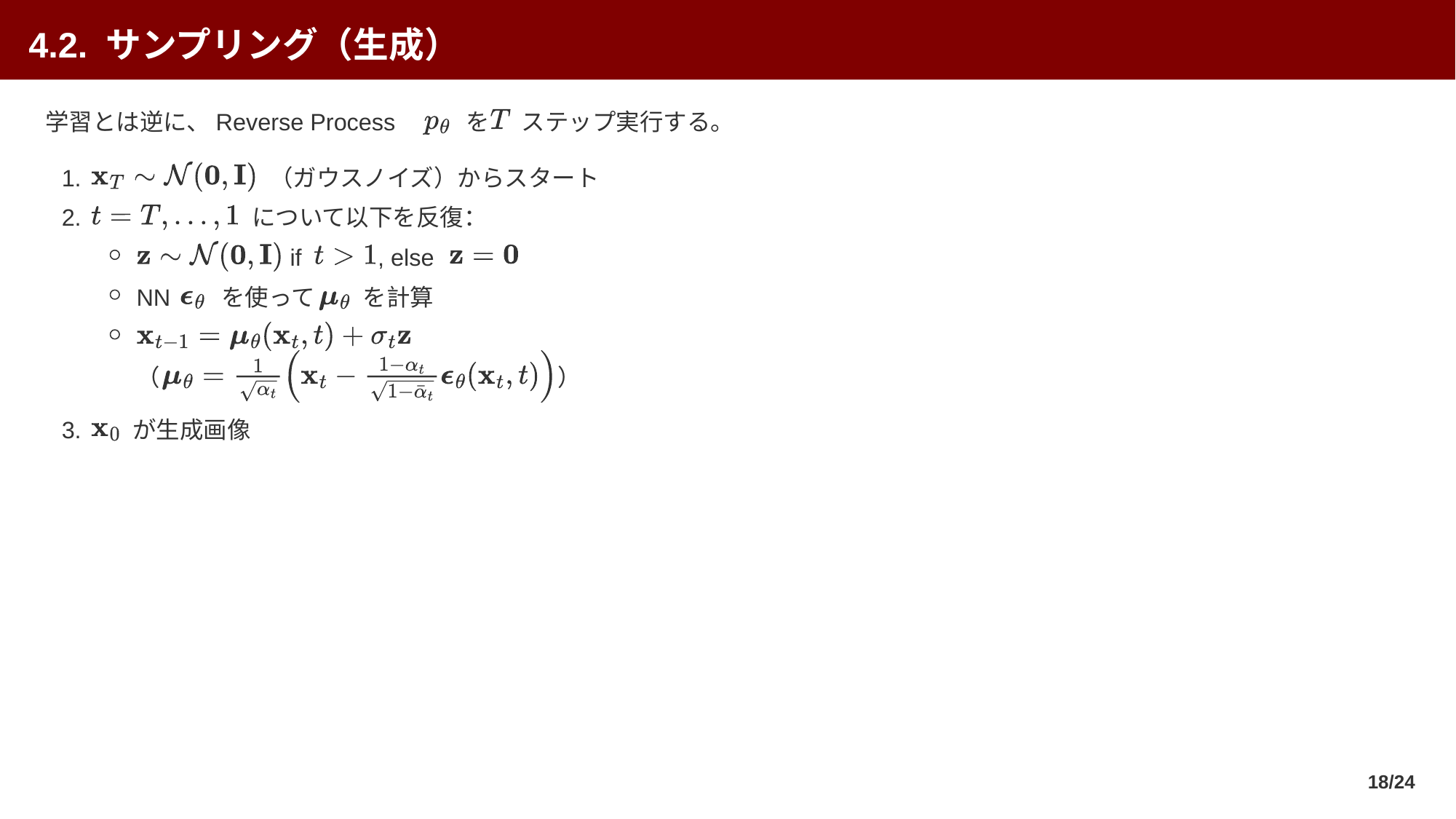

4.2. サンプリング（生成）
学習とは逆に、Reverse Process
 を
 ステップ実行する。

1.
 （ガウスノイズ）からスタート

2.
 について以下を反復：

 if
, else

NN
 を使って
 を計算

（
）

3.
 が生成画像

18/24